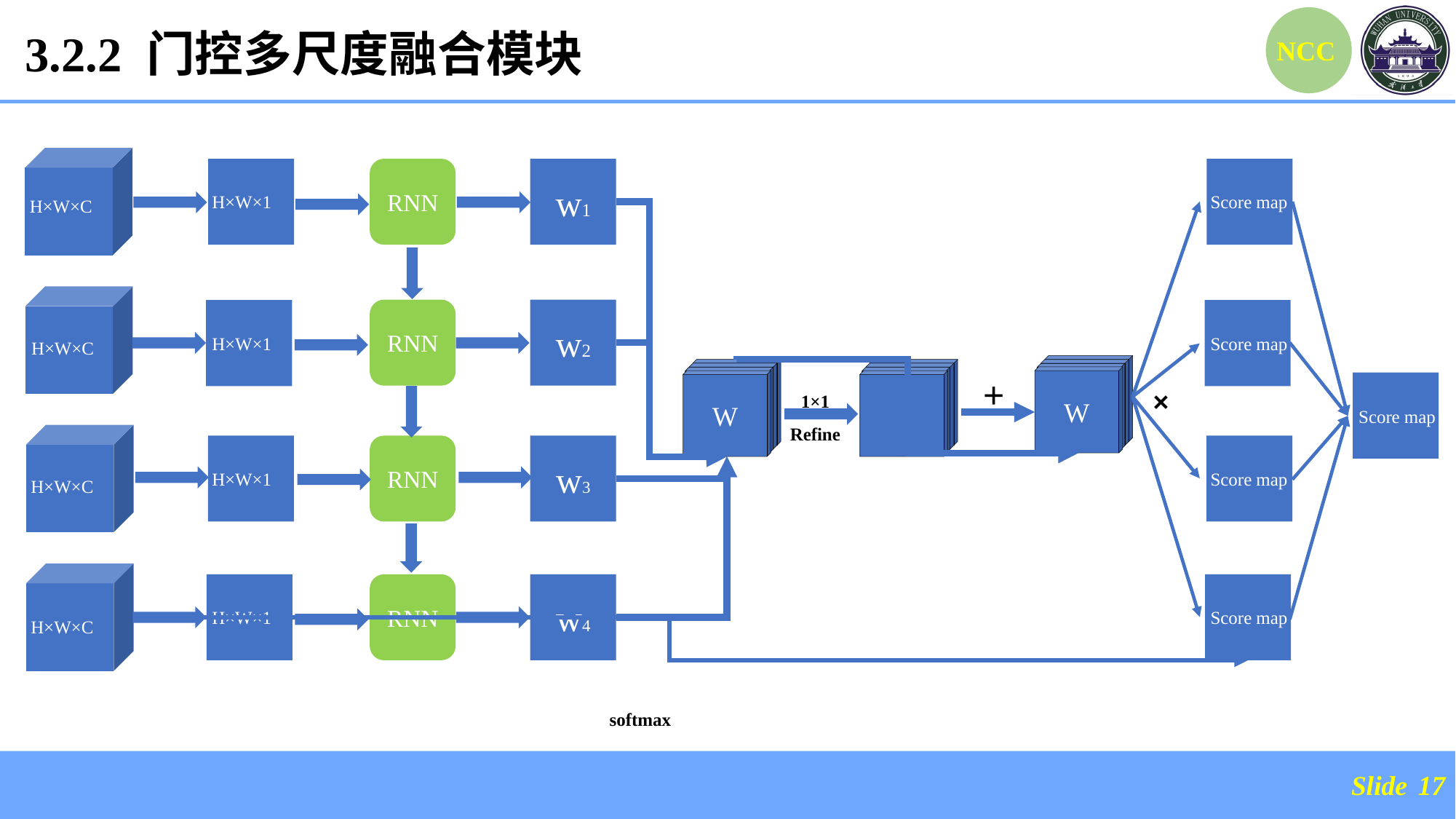

3.2.2 门控多尺度融合模块

H×W×C

H×W×1
RNN
w1

Score map
Conv
Sigmoid

H×W×C
RNN
w2

H×W×1

Score map
Conv
Sigmoid

W

W

+

Score map
1×1
Refine
×

H×W×C

H×W×1
RNN
w3

Score map
Conv
Sigmoid

H×W×C

H×W×1
RNN
w4

Score map
Conv
Sigmoid

softmax
17